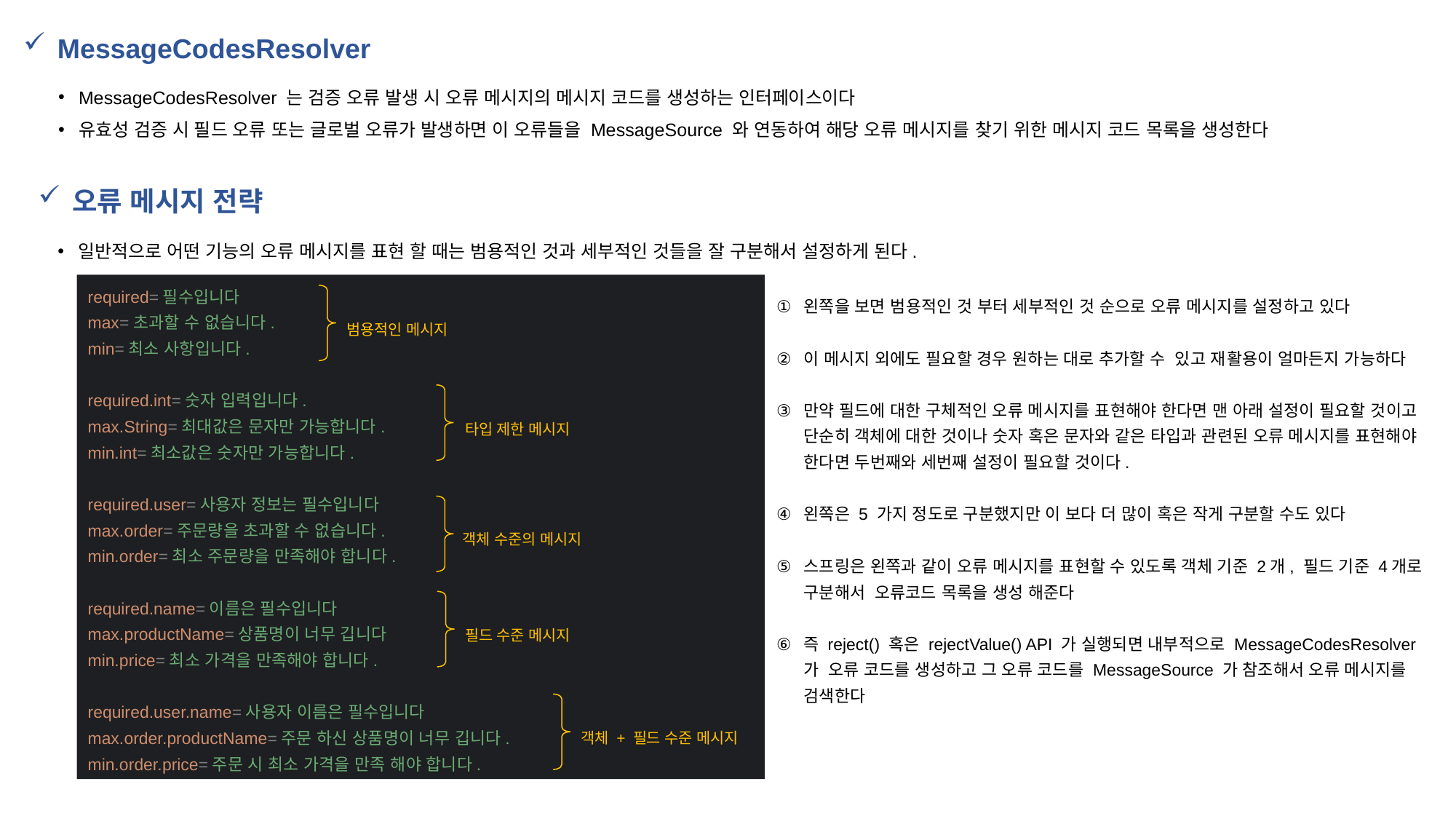

MessageCodesResolver
MessageCodesResolver 는 검증 오류 발생 시 오류 메시지의 메시지 코드를 생성하는 인터페이스이다
유효성 검증 시 필드 오류 또는 글로벌 오류가 발생하면 이 오류들을 MessageSource 와 연동하여 해당 오류 메시지를 찾기 위한 메시지 코드 목록을 생성한다
오류 메시지 전략
일반적으로 어떤 기능의 오류 메시지를 표현 할 때는 범용적인 것과 세부적인 것들을 잘 구분해서 설정하게 된다.
required=필수입니다
max=초과할 수 없습니다.
min=최소 사항입니다.
required.int=숫자 입력입니다.
max.String=최대값은 문자만 가능합니다.
min.int=최소값은 숫자만 가능합니다.
required.user=사용자 정보는 필수입니다
max.order=주문량을 초과할 수 없습니다.
min.order=최소 주문량을 만족해야 합니다.
required.name=이름은 필수입니다
max.productName=상품명이 너무 깁니다
min.price=최소 가격을 만족해야 합니다.
required.user.name=사용자 이름은 필수입니다
max.order.productName=주문 하신 상품명이 너무 깁니다.
min.order.price=주문 시 최소 가격을 만족 해야 합니다.
왼쪽을 보면 범용적인 것 부터 세부적인 것 순으로 오류 메시지를 설정하고 있다

이 메시지 외에도 필요할 경우 원하는 대로 추가할 수  있고 재활용이 얼마든지 가능하다

만약 필드에 대한 구체적인 오류 메시지를 표현해야 한다면 맨 아래 설정이 필요할 것이고 단순히 객체에 대한 것이나 숫자 혹은 문자와 같은 타입과 관련된 오류 메시지를 표현해야 한다면 두번째와 세번째 설정이 필요할 것이다.

왼쪽은 5 가지 정도로 구분했지만 이 보다 더 많이 혹은 작게 구분할 수도 있다

스프링은 왼쪽과 같이 오류 메시지를 표현할 수 있도록 객체 기준 2개, 필드 기준 4개로 구분해서  오류코드 목록을 생성 해준다

즉 reject() 혹은 rejectValue() API 가 실행되면 내부적으로 MessageCodesResolver 가  오류 코드를 생성하고 그 오류 코드를 MessageSource 가 참조해서 오류 메시지를 검색한다

범용적인 메시지

타입 제한 메시지

객체 수준의 메시지

필드 수준 메시지

객체 + 필드 수준 메시지